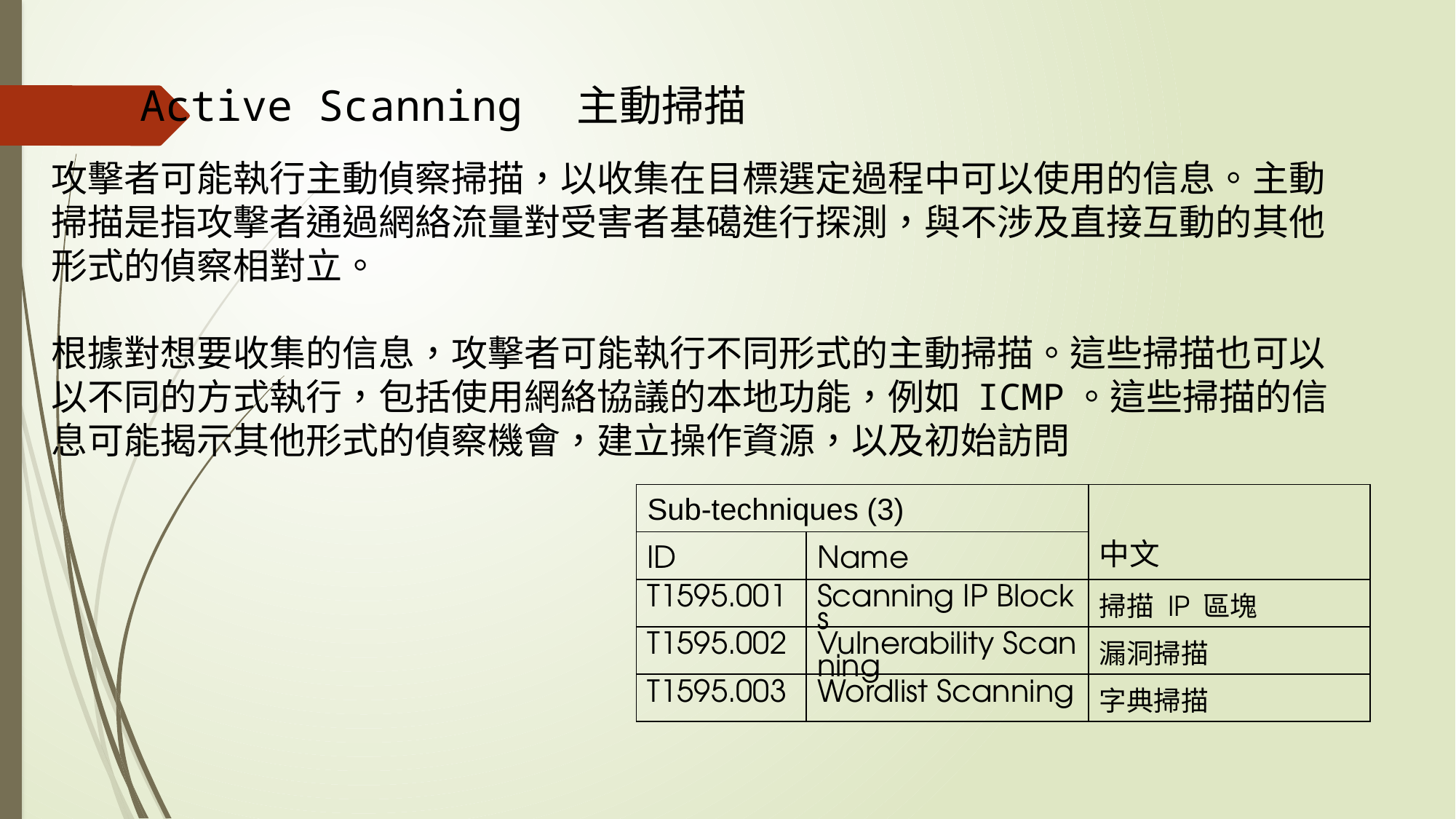

Active Scanning	主動掃描
攻擊者可能執行主動偵察掃描，以收集在目標選定過程中可以使用的信息。主動掃描是指攻擊者通過網絡流量對受害者基礍進行探測，與不涉及直接互動的其他形式的偵察相對立。

根據對想要收集的信息，攻擊者可能執行不同形式的主動掃描。這些掃描也可以以不同的方式執行，包括使用網絡協議的本地功能，例如 ICMP。這些掃描的信息可能揭示其他形式的偵察機會，建立操作資源，以及初始訪問
| Sub-techniques (3) |  | 中文 |
| --- | --- | --- |
| ID | Name |  |
| T1595.001 | Scanning IP Blocks | 掃描 IP 區塊 |
| T1595.002 | Vulnerability Scanning | 漏洞掃描 |
| T1595.003 | Wordlist Scanning | 字典掃描 |